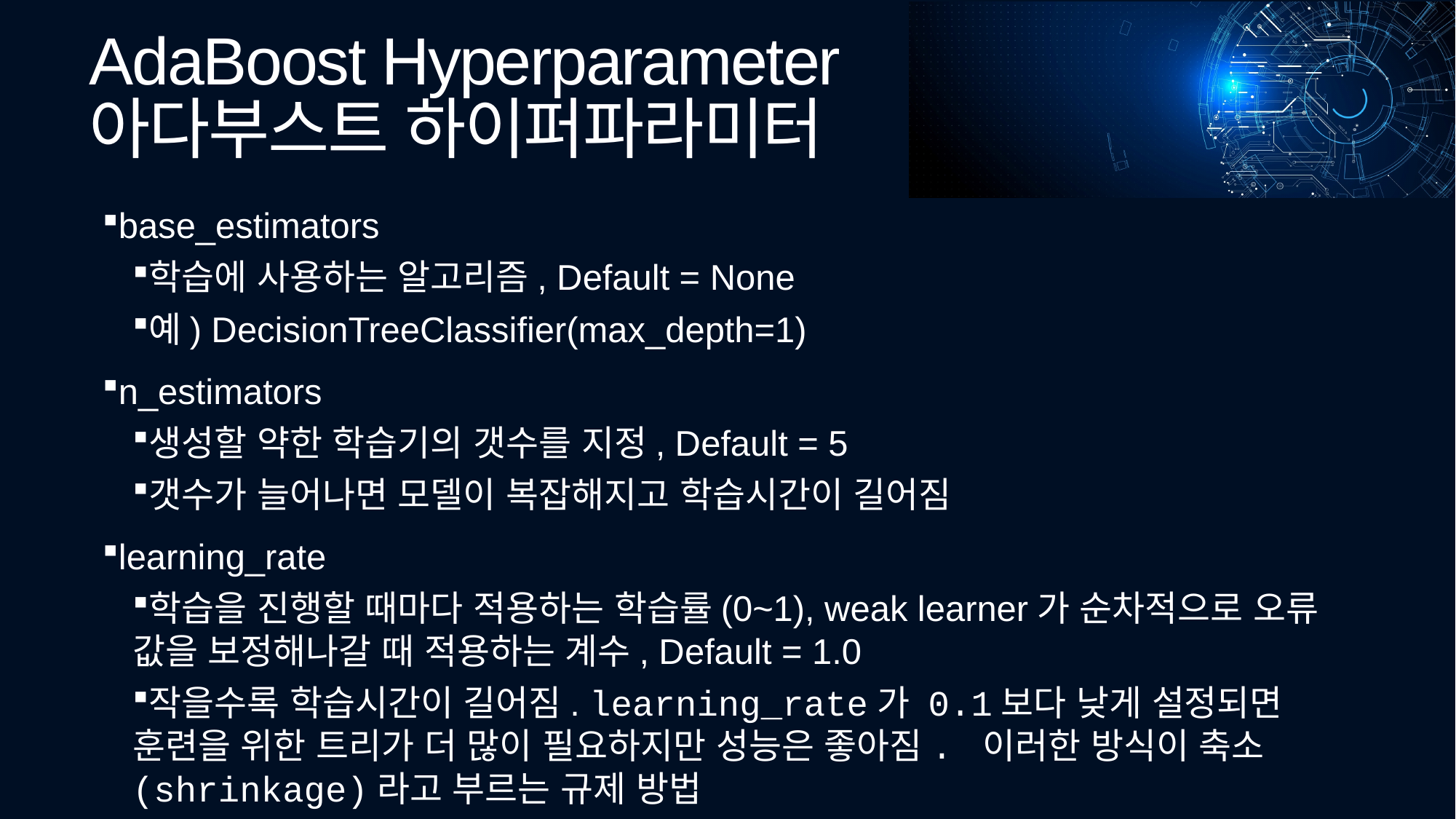

# AdaBoost Hyperparameter 아다부스트 하이퍼파라미터
base_estimators
학습에 사용하는 알고리즘, Default = None
예) DecisionTreeClassifier(max_depth=1)
n_estimators
생성할 약한 학습기의 갯수를 지정, Default = 5
갯수가 늘어나면 모델이 복잡해지고 학습시간이 길어짐
learning_rate
학습을 진행할 때마다 적용하는 학습률(0~1), weak learner가 순차적으로 오류 값을 보정해나갈 때 적용하는 계수, Default = 1.0
작을수록 학습시간이 길어짐. learning_rate가 0.1보다 낮게 설정되면  훈련을 위한 트리가 더 많이 필요하지만 성능은 좋아짐. 이러한 방식이 축소(shrinkage)라고 부르는 규제 방법